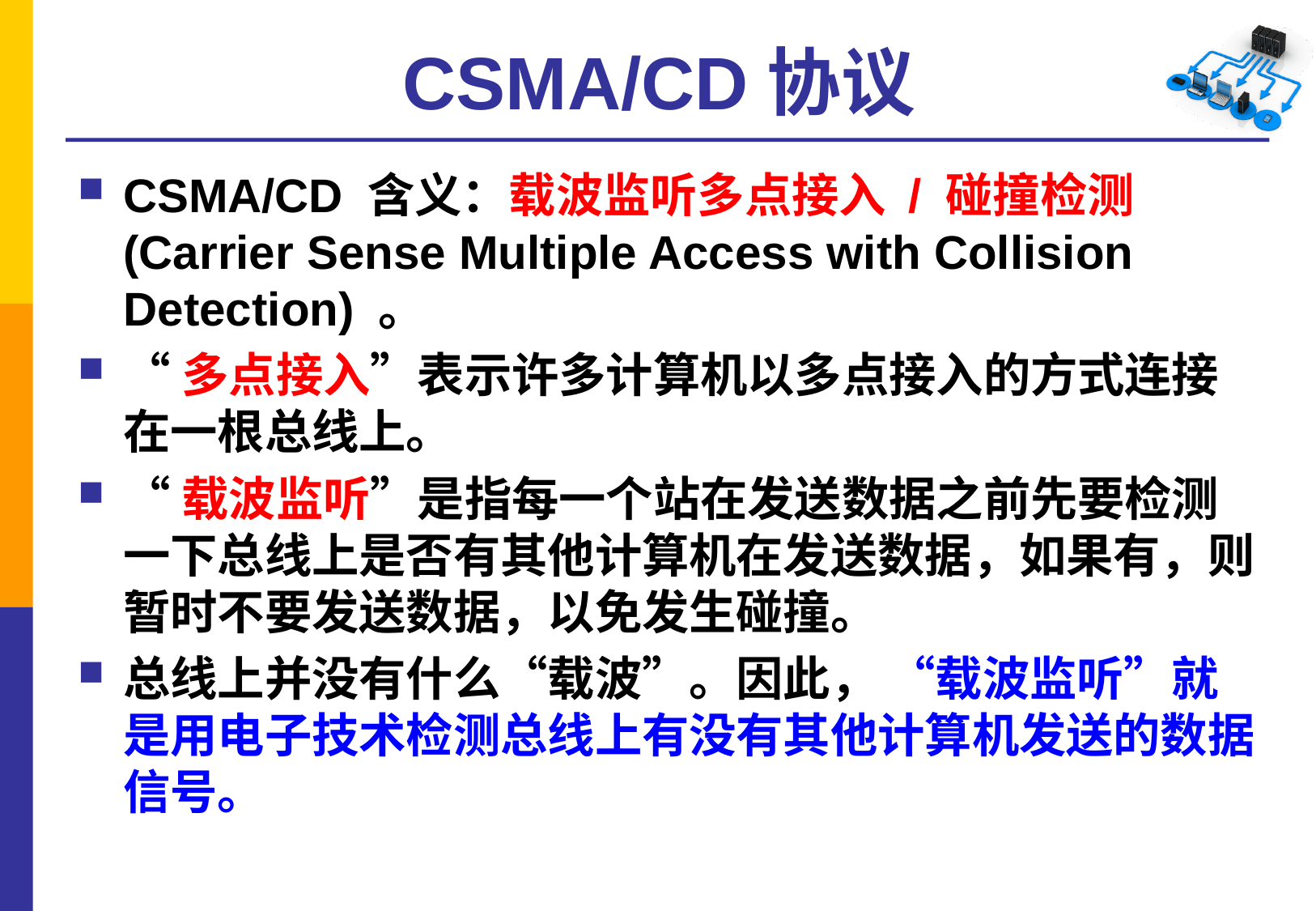

# CSMA/CD协议
CSMA/CD 含义：载波监听多点接入 / 碰撞检测  (Carrier Sense Multiple Access with Collision Detection) 。
“多点接入”表示许多计算机以多点接入的方式连接在一根总线上。
“载波监听”是指每一个站在发送数据之前先要检测一下总线上是否有其他计算机在发送数据，如果有，则暂时不要发送数据，以免发生碰撞。
总线上并没有什么“载波”。因此， “载波监听”就是用电子技术检测总线上有没有其他计算机发送的数据信号。